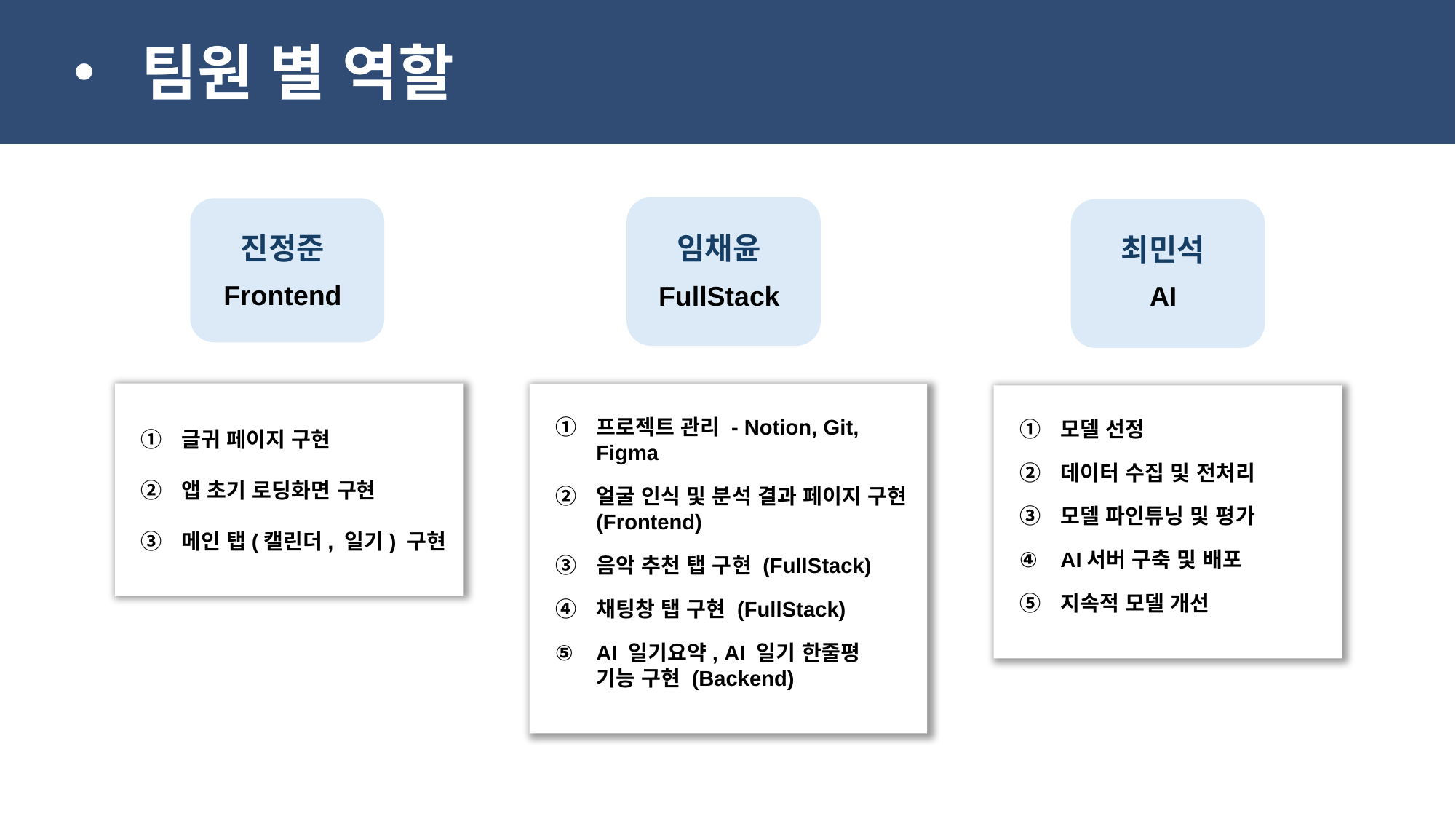

팀원 별 역할

임채윤
FullStack

진정준
Frontend

최민석
AI
글귀 페이지 구현
앱 초기 로딩화면 구현
메인 탭(캘린더, 일기) 구현
프로젝트 관리 - Notion, Git, Figma
얼굴 인식 및 분석 결과 페이지 구현 (Frontend)
음악 추천 탭 구현 (FullStack)
채팅창 탭 구현 (FullStack)
AI 일기요약, AI 일기 한줄평
기능 구현 (Backend)
모델 선정
데이터 수집 및 전처리
모델 파인튜닝 및 평가
AI서버 구축 및 배포
지속적 모델 개선